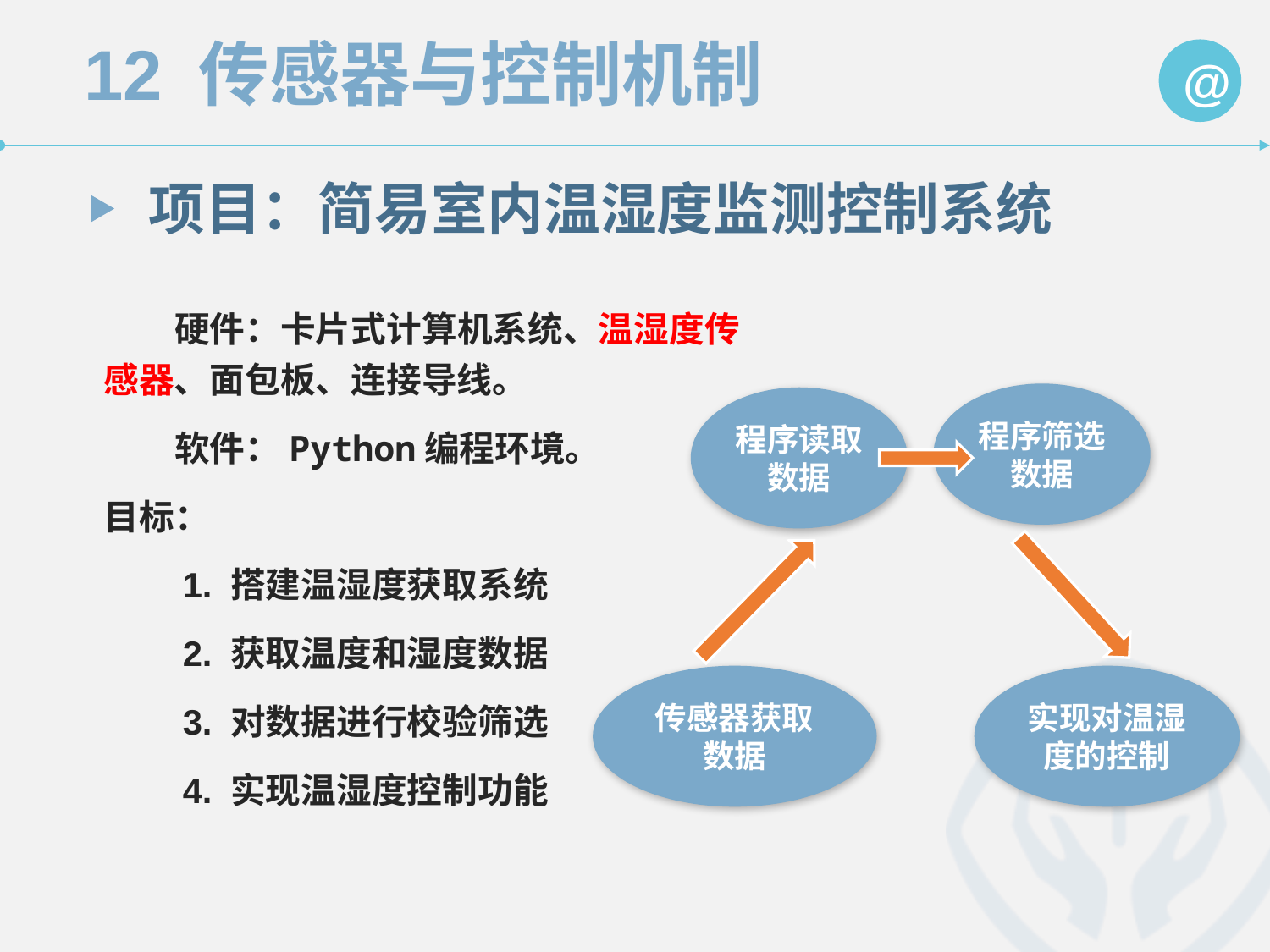

项目：简易室内温湿度监测控制系统

　　硬件：卡片式计算机系统、温湿度传感器、面包板、连接导线。
　　软件：Python编程环境。
目标：
　　1. 搭建温湿度获取系统
　　2. 获取温度和湿度数据
　　3. 对数据进行校验筛选
　　4. 实现温湿度控制功能
程序筛选数据
程序读取数据

传感器获取数据
实现对温湿度的控制